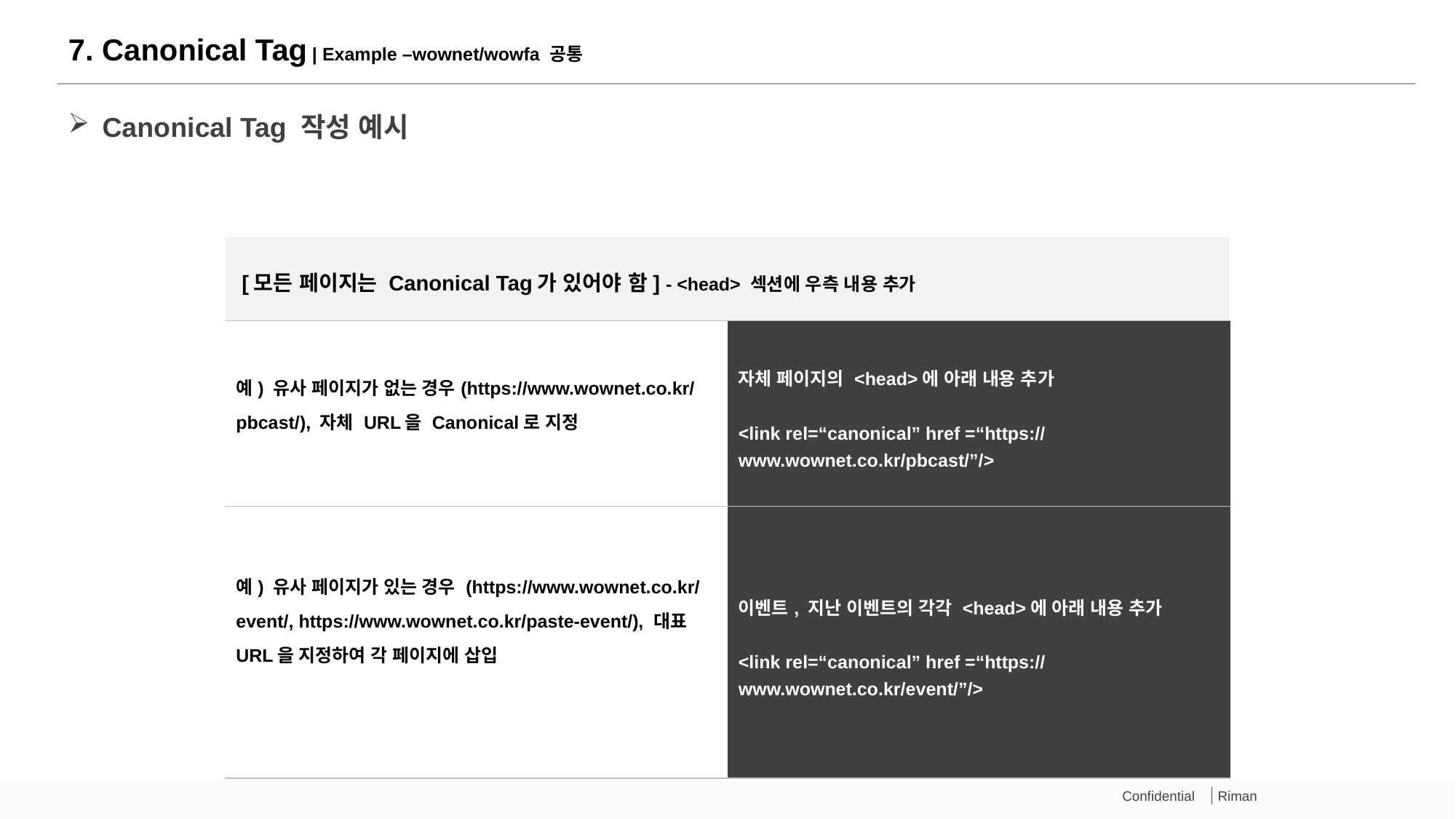

# 7. Canonical Tag | Example –wownet/wowfa 공통
Canonical Tag 작성 예시
 [모든 페이지는 Canonical Tag가 있어야 함] - <head> 섹션에 우측 내용 추가
| 예) 유사 페이지가 없는 경우(https://www.wownet.co.kr/pbcast/), 자체 URL을 Canonical로 지정 | 자체 페이지의 <head>에 아래 내용 추가 <link rel=“canonical” href =“https://www.wownet.co.kr/pbcast/”/> |
| --- | --- |
| 예) 유사 페이지가 있는 경우 (https://www.wownet.co.kr/event/, https://www.wownet.co.kr/paste-event/), 대표 URL을 지정하여 각 페이지에 삽입 | 이벤트, 지난 이벤트의 각각 <head>에 아래 내용 추가 <link rel=“canonical” href =“https://www.wownet.co.kr/event/”/> |